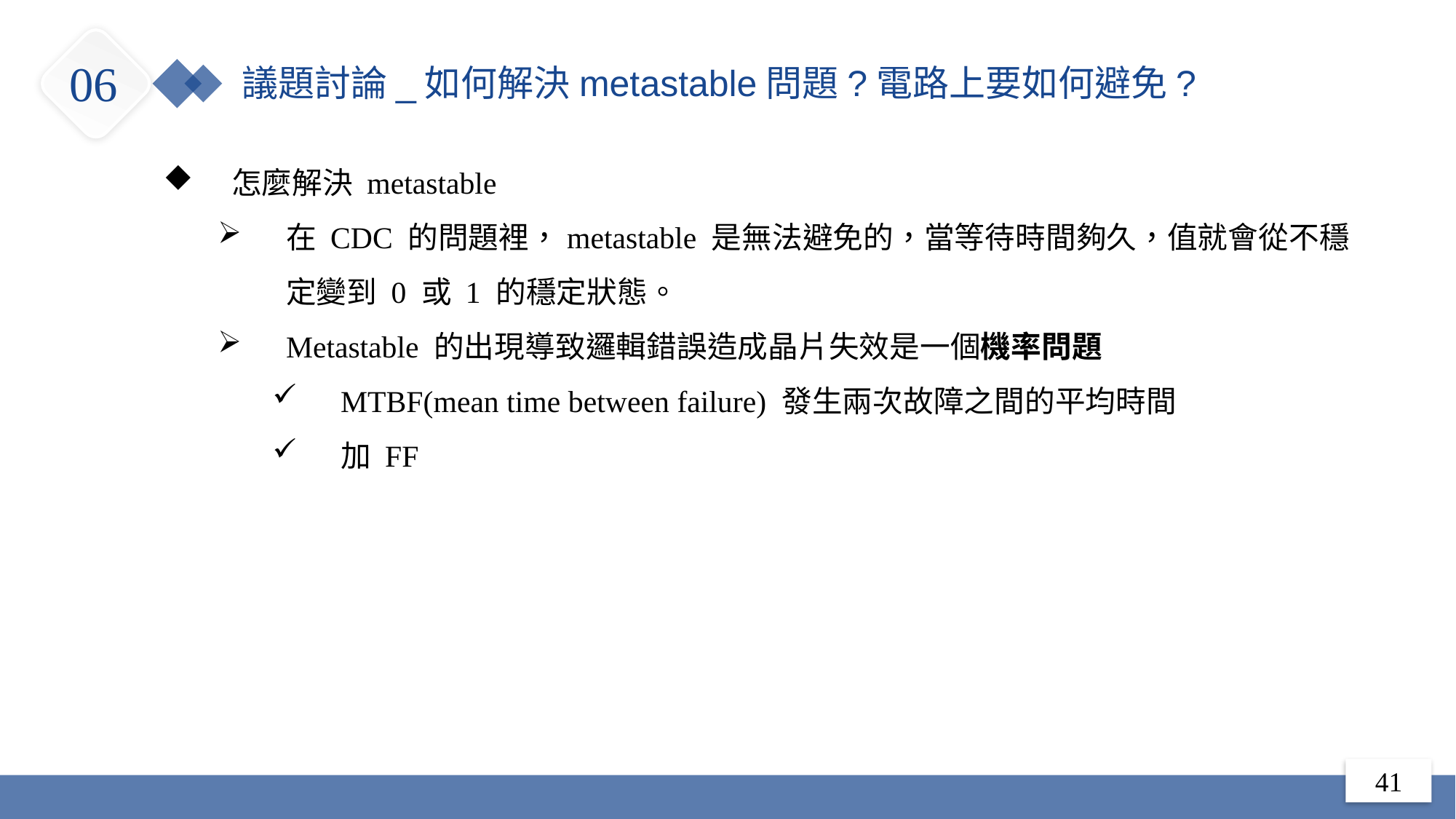

06
議題討論_如何解決metastable問題?電路上要如何避免?

怎麼解決 metastable
在 CDC 的問題裡，metastable 是無法避免的，當等待時間夠久，值就會從不穩定變到 0 或 1 的穩定狀態。
Metastable 的出現導致邏輯錯誤造成晶片失效是一個機率問題
MTBF(mean time between failure) 發生兩次故障之間的平均時間
加 FF
41